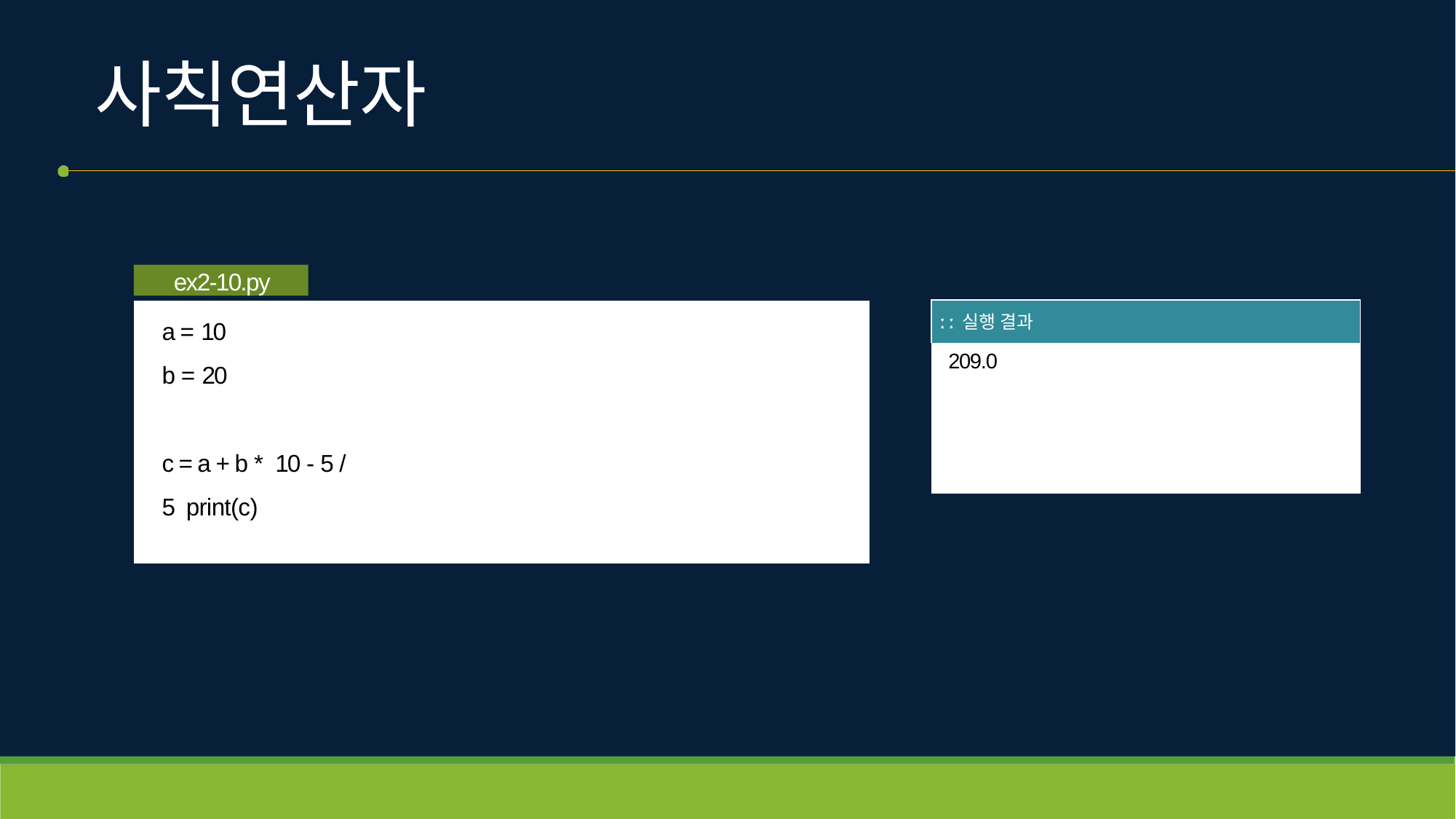

# 사칙연산자

ex2-10.py
a = 10
b = 20

c = a + b * 10 - 5 / 5  print(c)
| ː ː 실행 결과 |
| --- |
| 209.0 |